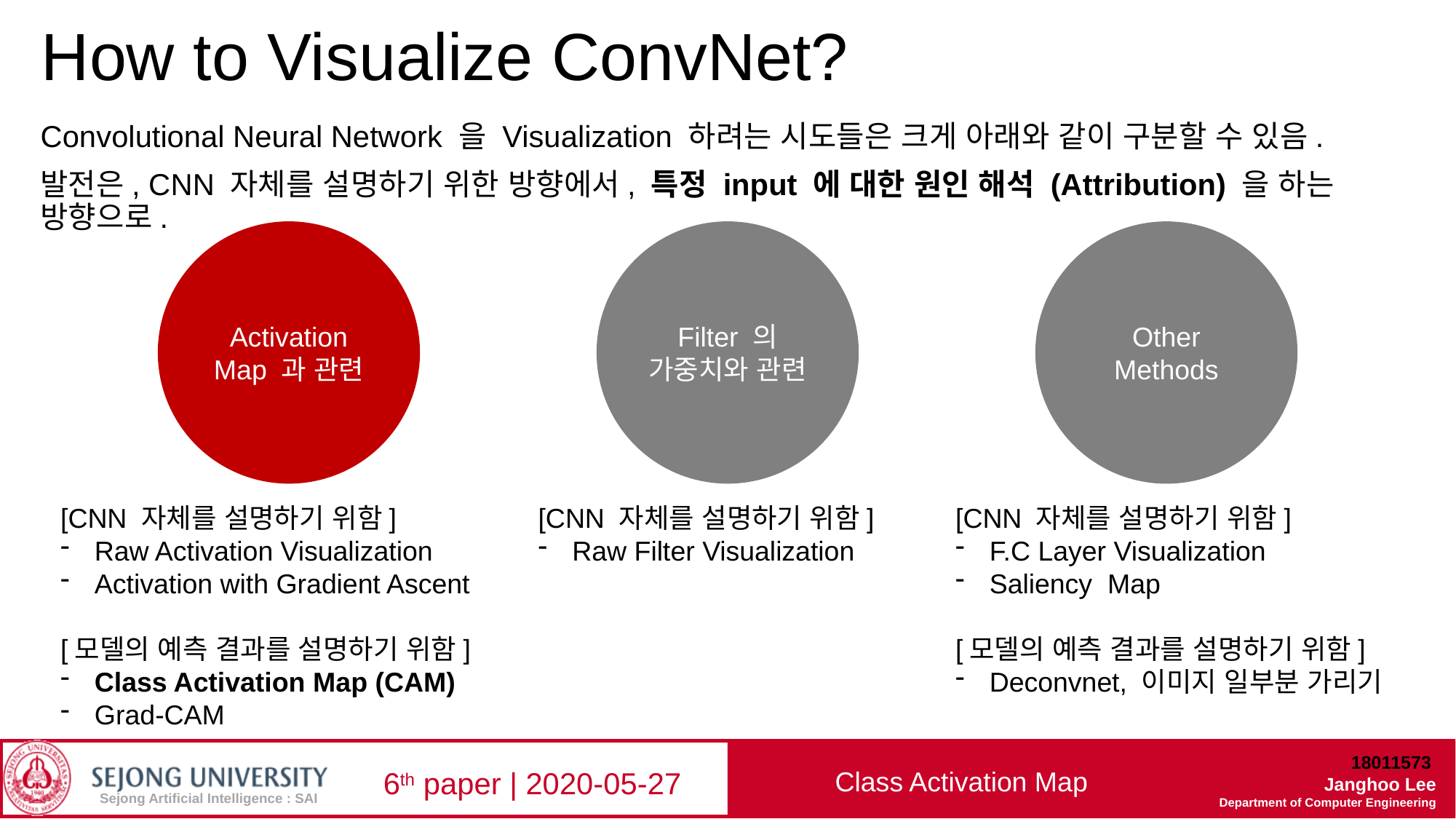

# How to Visualize ConvNet?
Convolutional Neural Network 을 Visualization 하려는 시도들은 크게 아래와 같이 구분할 수 있음.
발전은, CNN 자체를 설명하기 위한 방향에서, 특정 input 에 대한 원인 해석 (Attribution) 을 하는 방향으로.
Activation Map 과 관련
Filter 의
가중치와 관련
Other Methods
[CNN 자체를 설명하기 위함]
Raw Activation Visualization
Activation with Gradient Ascent

[모델의 예측 결과를 설명하기 위함]
Class Activation Map (CAM)
Grad-CAM
[CNN 자체를 설명하기 위함]
Raw Filter Visualization
[CNN 자체를 설명하기 위함]
F.C Layer Visualization
Saliency  Map

[모델의 예측 결과를 설명하기 위함]
Deconvnet, 이미지 일부분 가리기